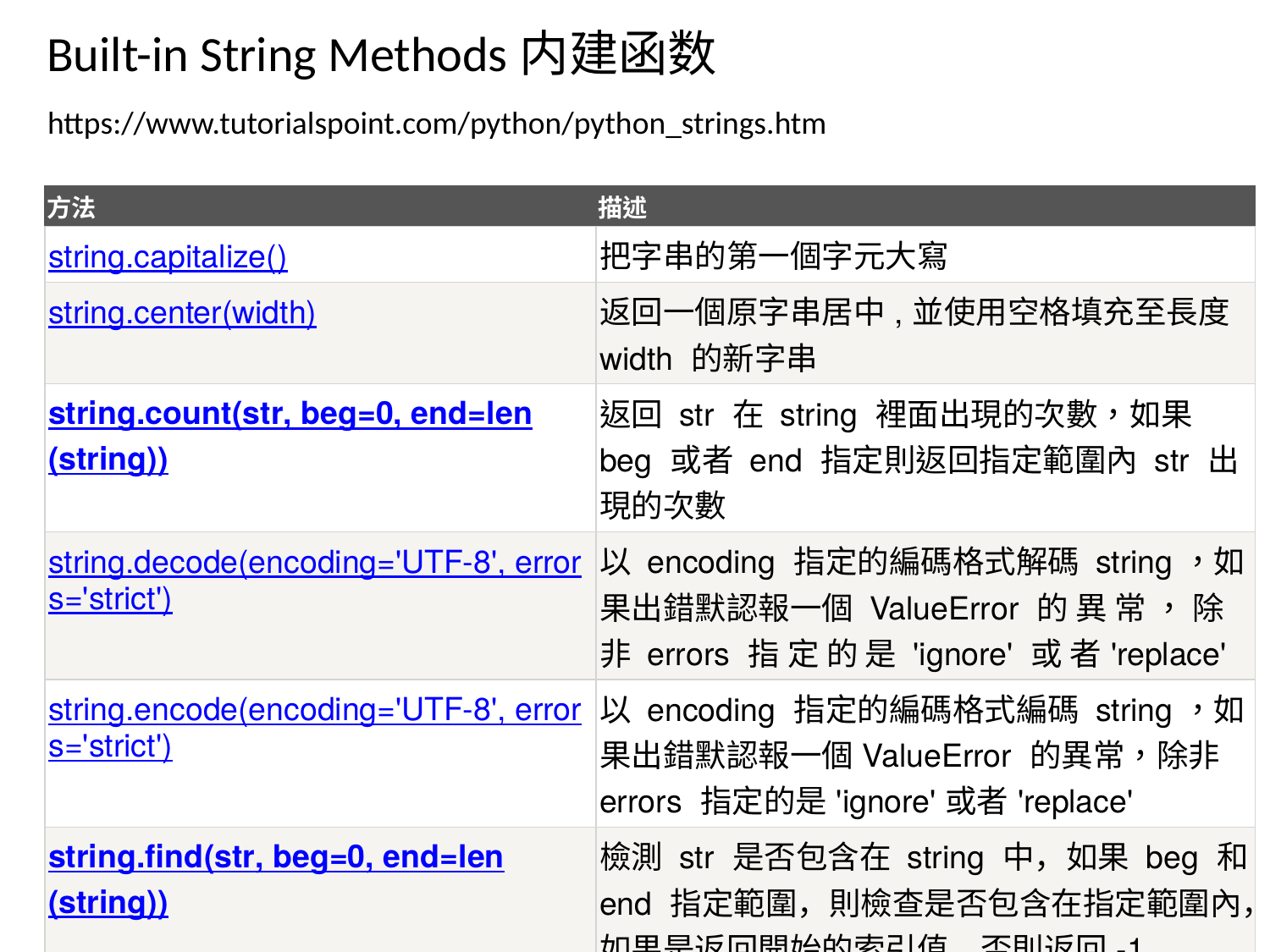

Built-in String Methods内建函数
https://www.tutorialspoint.com/python/python_strings.htm
| 方法 | 描述 |
| --- | --- |
| string.capitalize() | 把字串的第一個字元大寫 |
| string.center(width) | 返回一個原字串居中,並使用空格填充至長度 width 的新字串 |
| string.count(str, beg=0, end=len(string)) | 返回 str 在 string 裡面出現的次數，如果 beg 或者 end 指定則返回指定範圍內 str 出現的次數 |
| string.decode(encoding='UTF-8', errors='strict') | 以 encoding 指定的編碼格式解碼 string，如果出錯默認報一個 ValueError 的 異 常 ， 除非 errors 指 定 的 是 'ignore' 或 者'replace' |
| string.encode(encoding='UTF-8', errors='strict') | 以 encoding 指定的編碼格式編碼 string，如果出錯默認報一個ValueError 的異常，除非 errors 指定的是'ignore'或者'replace' |
| string.find(str, beg=0, end=len(string)) | 檢測 str 是否包含在 string 中，如果 beg 和 end 指定範圍，則檢查是否包含在指定範圍內，如果是返回開始的索引值，否則返回-1 |